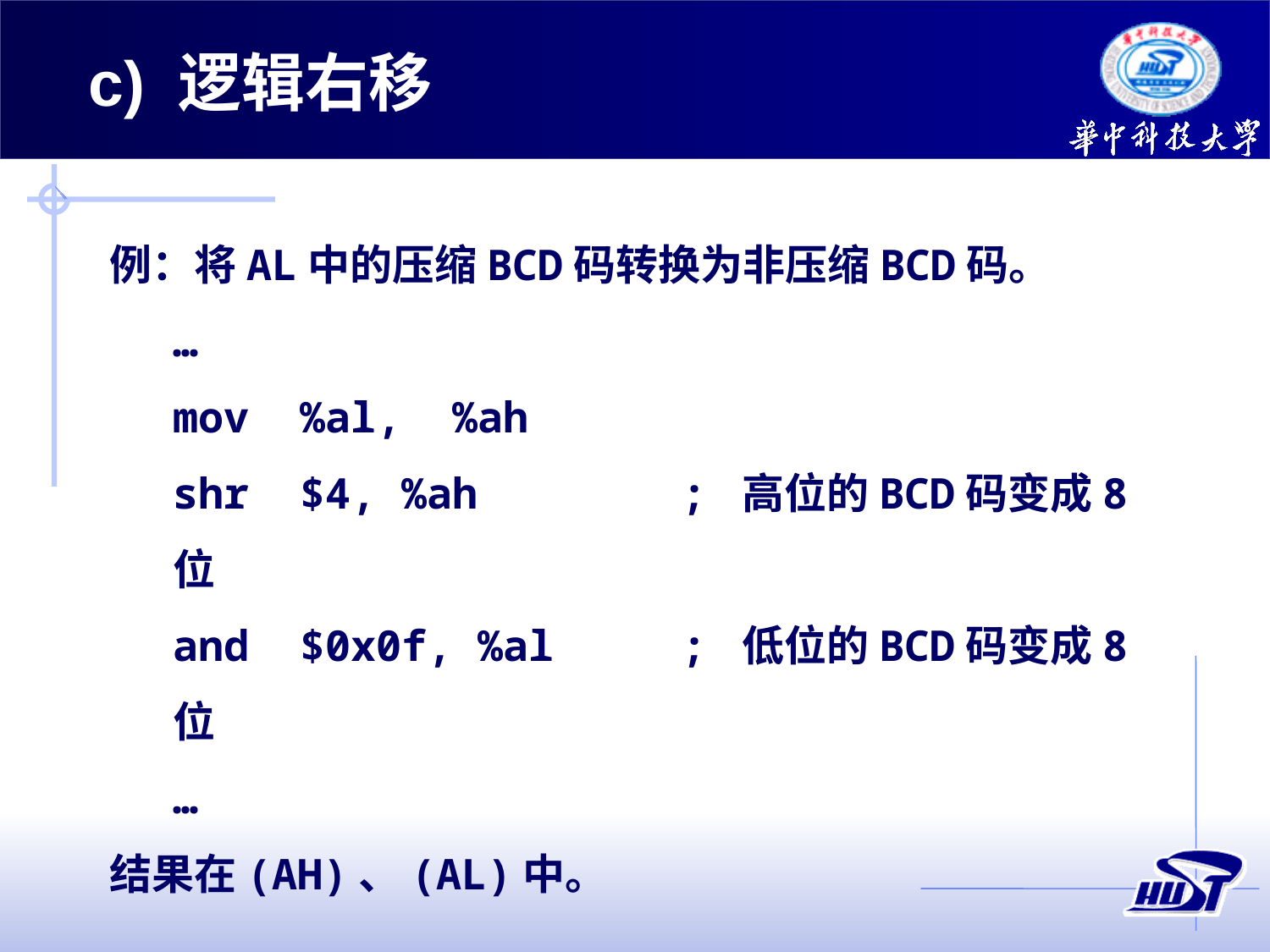

c) 逻辑右移
例：将AL中的压缩BCD码转换为非压缩BCD码。
…
mov  %al,  %ah
shr  $4, %ah		; 高位的BCD码变成8位
and  $0x0f, %al	; 低位的BCD码变成8位
…
结果在(AH)、(AL)中。